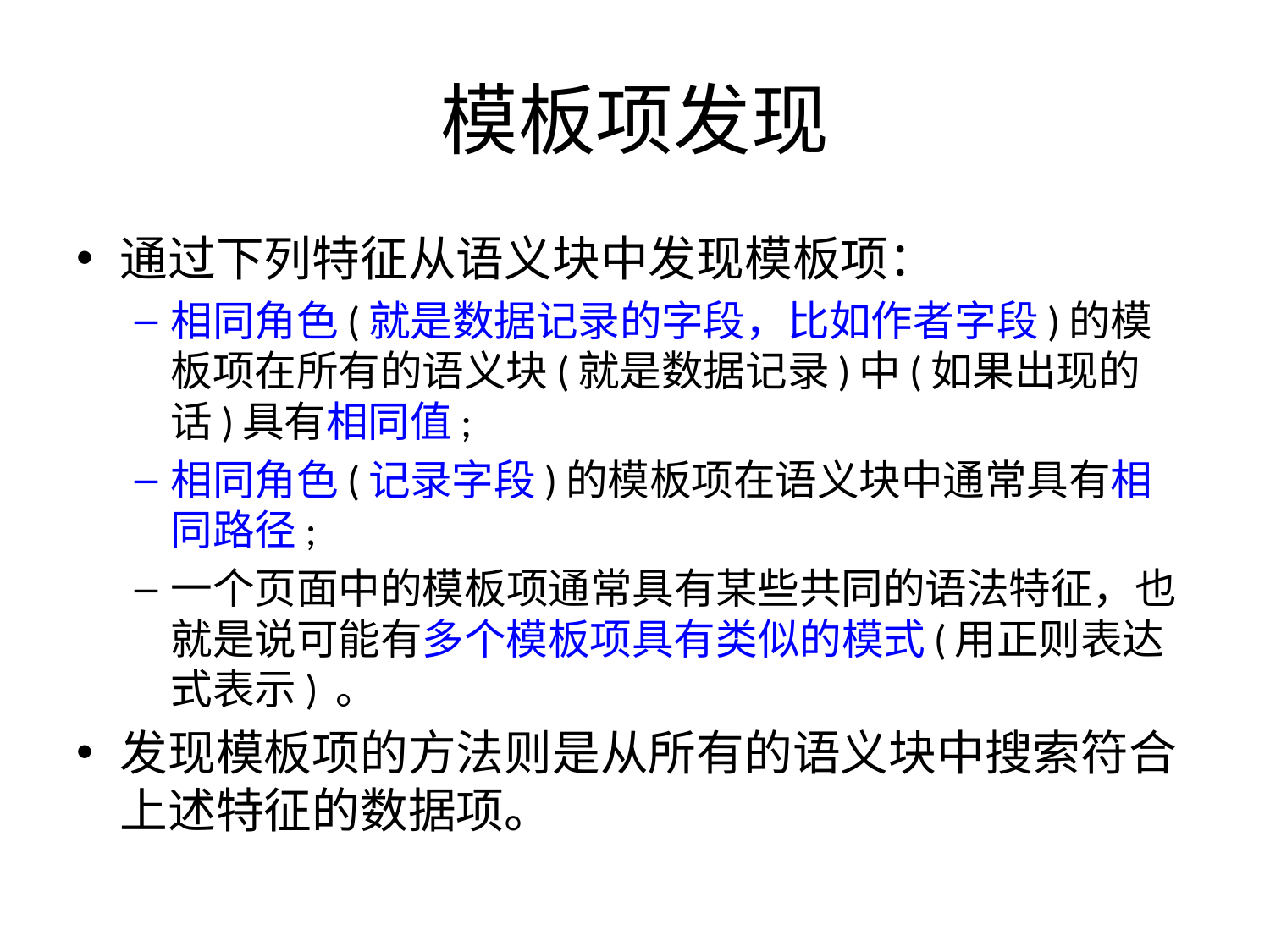

# 模板项发现
通过下列特征从语义块中发现模板项：
相同角色(就是数据记录的字段，比如作者字段)的模板项在所有的语义块(就是数据记录)中(如果出现的话)具有相同值;
相同角色(记录字段)的模板项在语义块中通常具有相同路径;
一个页面中的模板项通常具有某些共同的语法特征，也就是说可能有多个模板项具有类似的模式(用正则表达式表示) 。
发现模板项的方法则是从所有的语义块中搜索符合上述特征的数据项。